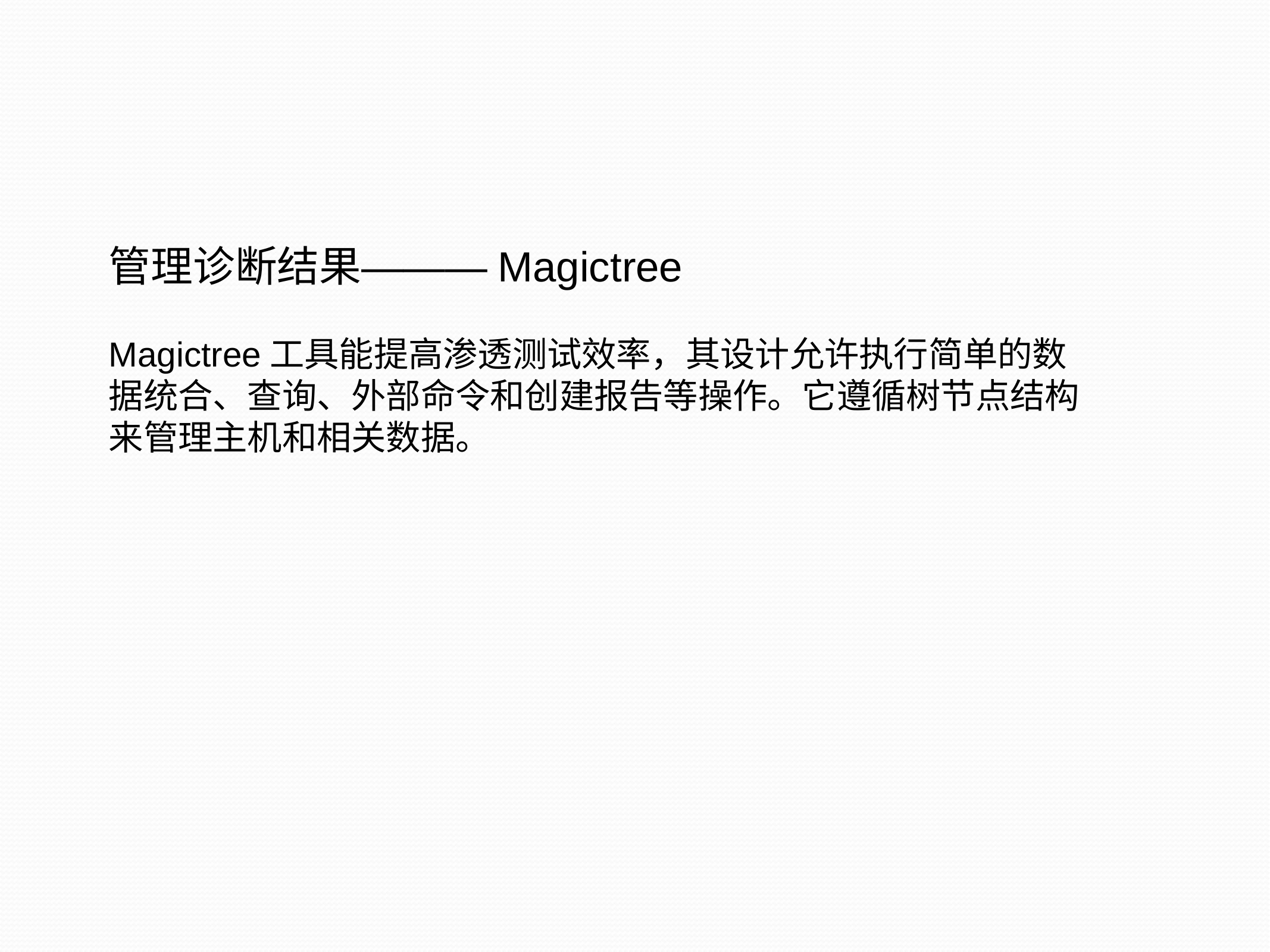

管理诊断结果———Magictree

Magictree工具能提高渗透测试效率，其设计允许执行简单的数据统合、查询、外部命令和创建报告等操作。它遵循树节点结构来管理主机和相关数据。